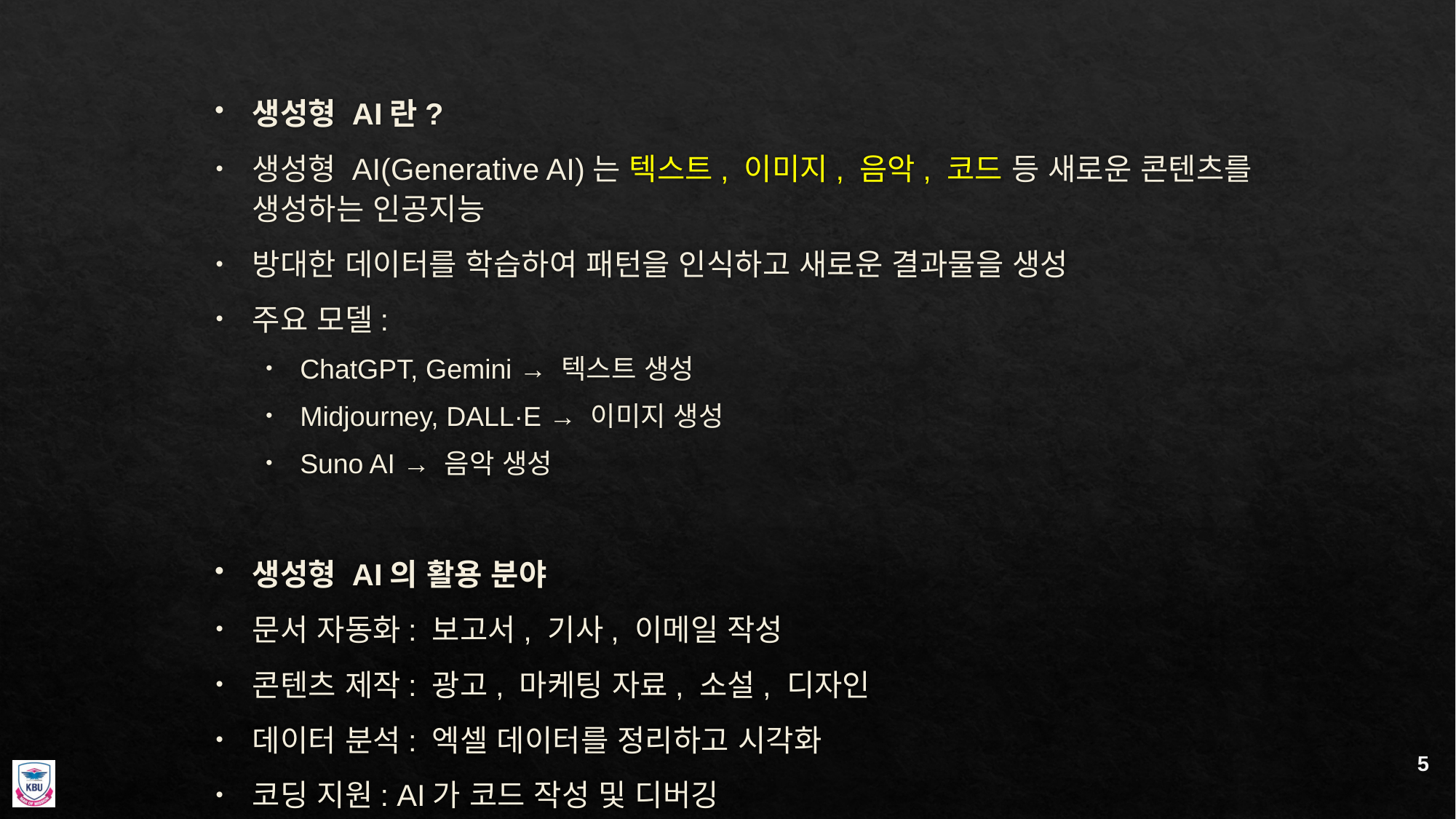

생성형 AI란?
생성형 AI(Generative AI)는 텍스트, 이미지, 음악, 코드 등 새로운 콘텐츠를 생성하는 인공지능
방대한 데이터를 학습하여 패턴을 인식하고 새로운 결과물을 생성
주요 모델:
ChatGPT, Gemini → 텍스트 생성
Midjourney, DALL·E → 이미지 생성
Suno AI → 음악 생성

생성형 AI의 활용 분야
문서 자동화: 보고서, 기사, 이메일 작성
콘텐츠 제작: 광고, 마케팅 자료, 소설, 디자인
데이터 분석: 엑셀 데이터를 정리하고 시각화
코딩 지원: AI가 코드 작성 및 디버깅
5